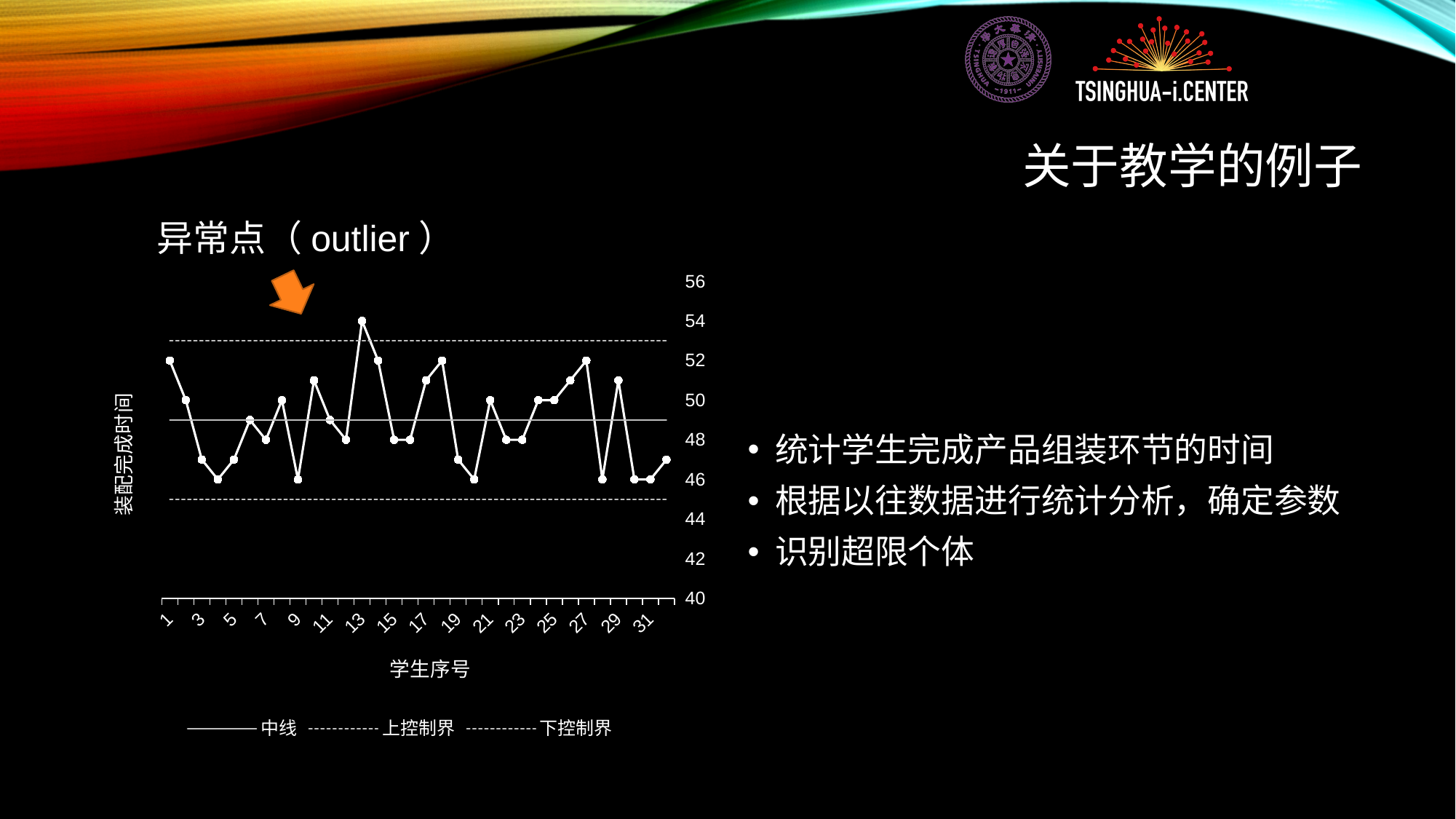

# 关于教学的例子
异常点（outlier）

### Chart

| Category | 装配完成时间 | 中线 | 上控制界 | 下控制界 |
|---|---|---|---|---|
| 1.0 | 52.0 | 49.0 | 53.0 | 45.0 |
| 2.0 | 50.0 | 49.0 | 53.0 | 45.0 |
| 3.0 | 47.0 | 49.0 | 53.0 | 45.0 |
| 4.0 | 46.0 | 49.0 | 53.0 | 45.0 |
| 5.0 | 47.0 | 49.0 | 53.0 | 45.0 |
| 6.0 | 49.0 | 49.0 | 53.0 | 45.0 |
| 7.0 | 48.0 | 49.0 | 53.0 | 45.0 |
| 8.0 | 50.0 | 49.0 | 53.0 | 45.0 |
| 9.0 | 46.0 | 49.0 | 53.0 | 45.0 |
| 10.0 | 51.0 | 49.0 | 53.0 | 45.0 |
| 11.0 | 49.0 | 49.0 | 53.0 | 45.0 |
| 12.0 | 48.0 | 49.0 | 53.0 | 45.0 |
| 13.0 | 54.0 | 49.0 | 53.0 | 45.0 |
| 14.0 | 52.0 | 49.0 | 53.0 | 45.0 |
| 15.0 | 48.0 | 49.0 | 53.0 | 45.0 |
| 16.0 | 48.0 | 49.0 | 53.0 | 45.0 |
| 17.0 | 51.0 | 49.0 | 53.0 | 45.0 |
| 18.0 | 52.0 | 49.0 | 53.0 | 45.0 |
| 19.0 | 47.0 | 49.0 | 53.0 | 45.0 |
| 20.0 | 46.0 | 49.0 | 53.0 | 45.0 |
| 21.0 | 50.0 | 49.0 | 53.0 | 45.0 |
| 22.0 | 48.0 | 49.0 | 53.0 | 45.0 |
| 23.0 | 48.0 | 49.0 | 53.0 | 45.0 |
| 24.0 | 50.0 | 49.0 | 53.0 | 45.0 |
| 25.0 | 50.0 | 49.0 | 53.0 | 45.0 |
| 26.0 | 51.0 | 49.0 | 53.0 | 45.0 |
| 27.0 | 52.0 | 49.0 | 53.0 | 45.0 |
| 28.0 | 46.0 | 49.0 | 53.0 | 45.0 |
| 29.0 | 51.0 | 49.0 | 53.0 | 45.0 |
| 30.0 | 46.0 | 49.0 | 53.0 | 45.0 |
| 31.0 | 46.0 | 49.0 | 53.0 | 45.0 |
| 32.0 | 47.0 | 49.0 | 53.0 | 45.0 |
统计学生完成产品组装环节的时间
根据以往数据进行统计分析，确定参数
识别超限个体